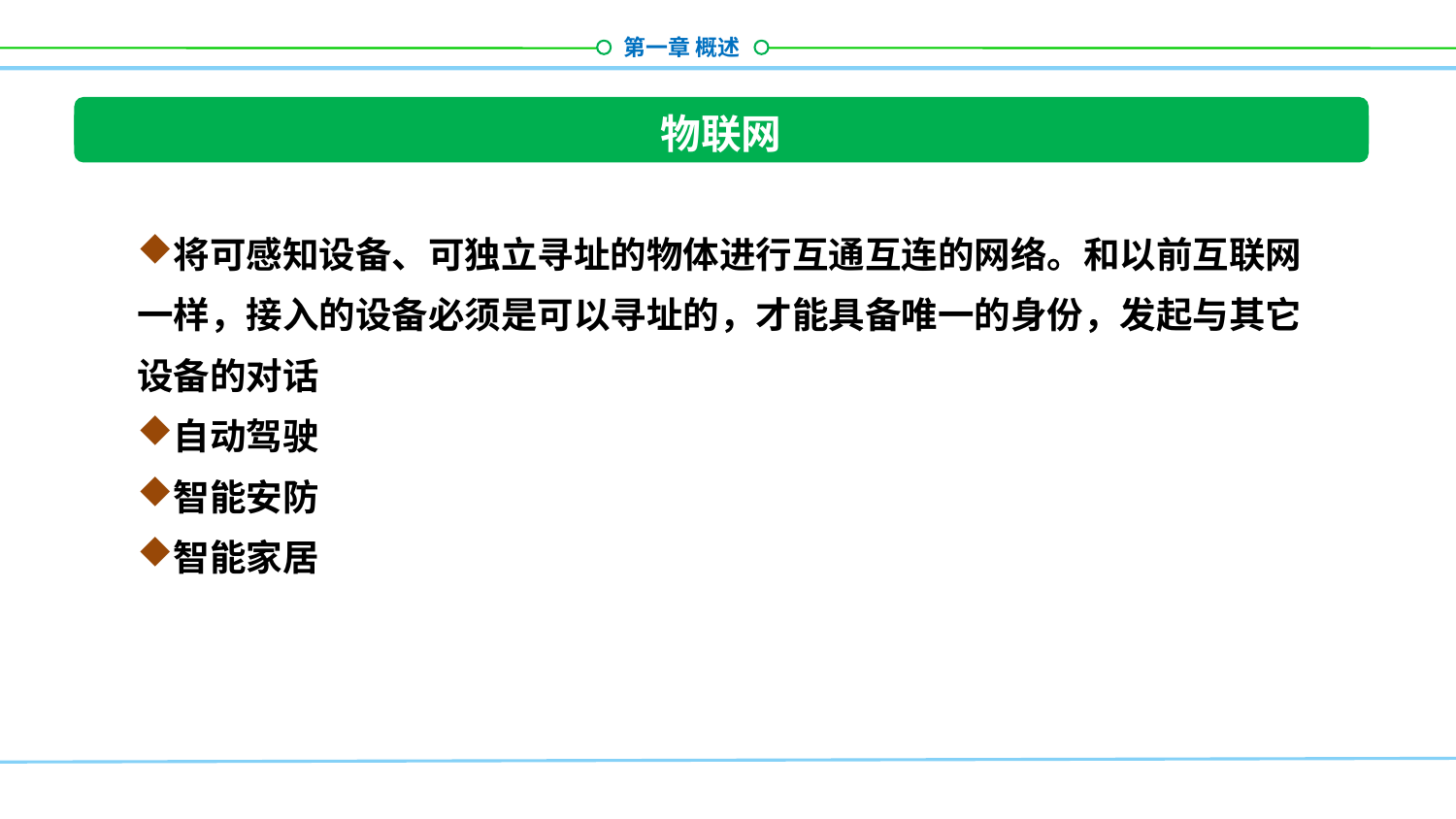

物联网

万物联网
人人用网
将可感知设备、可独立寻址的物体进行互通互连的网络。和以前互联网一样，接入的设备必须是可以寻址的，才能具备唯一的身份，发起与其它设备的对话
自动驾驶
智能安防
智能家居